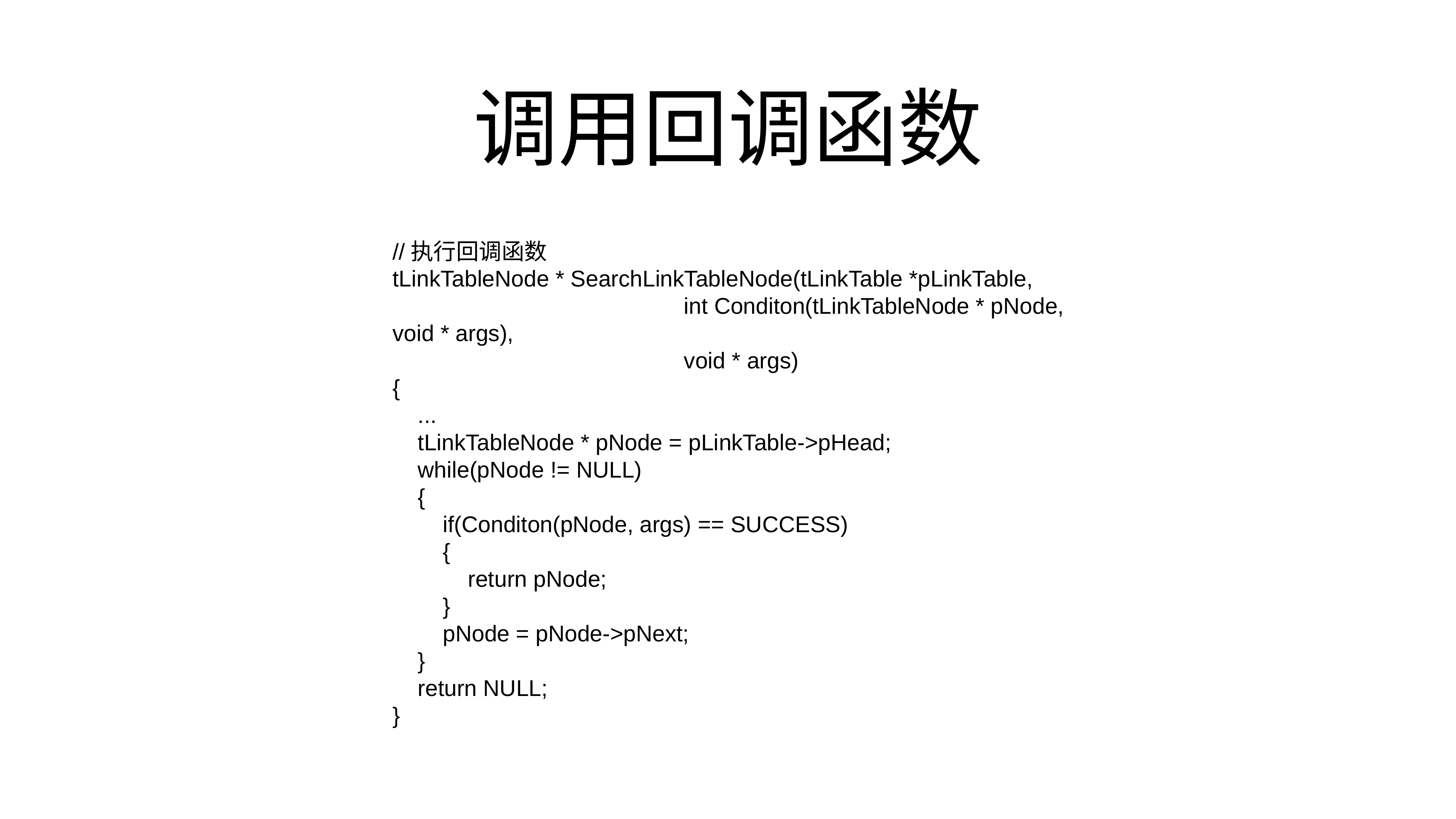

# 调用回调函数

//执行回调函数
tLinkTableNode * SearchLinkTableNode(tLinkTable *pLinkTable,
                             int Conditon(tLinkTableNode * pNode, void * args),
                             void * args)
{
    ...
    tLinkTableNode * pNode = pLinkTable->pHead;
    while(pNode != NULL)
    {
        if(Conditon(pNode, args) == SUCCESS)
        {
            return pNode;
        }
        pNode = pNode->pNext;
    }
    return NULL;
}